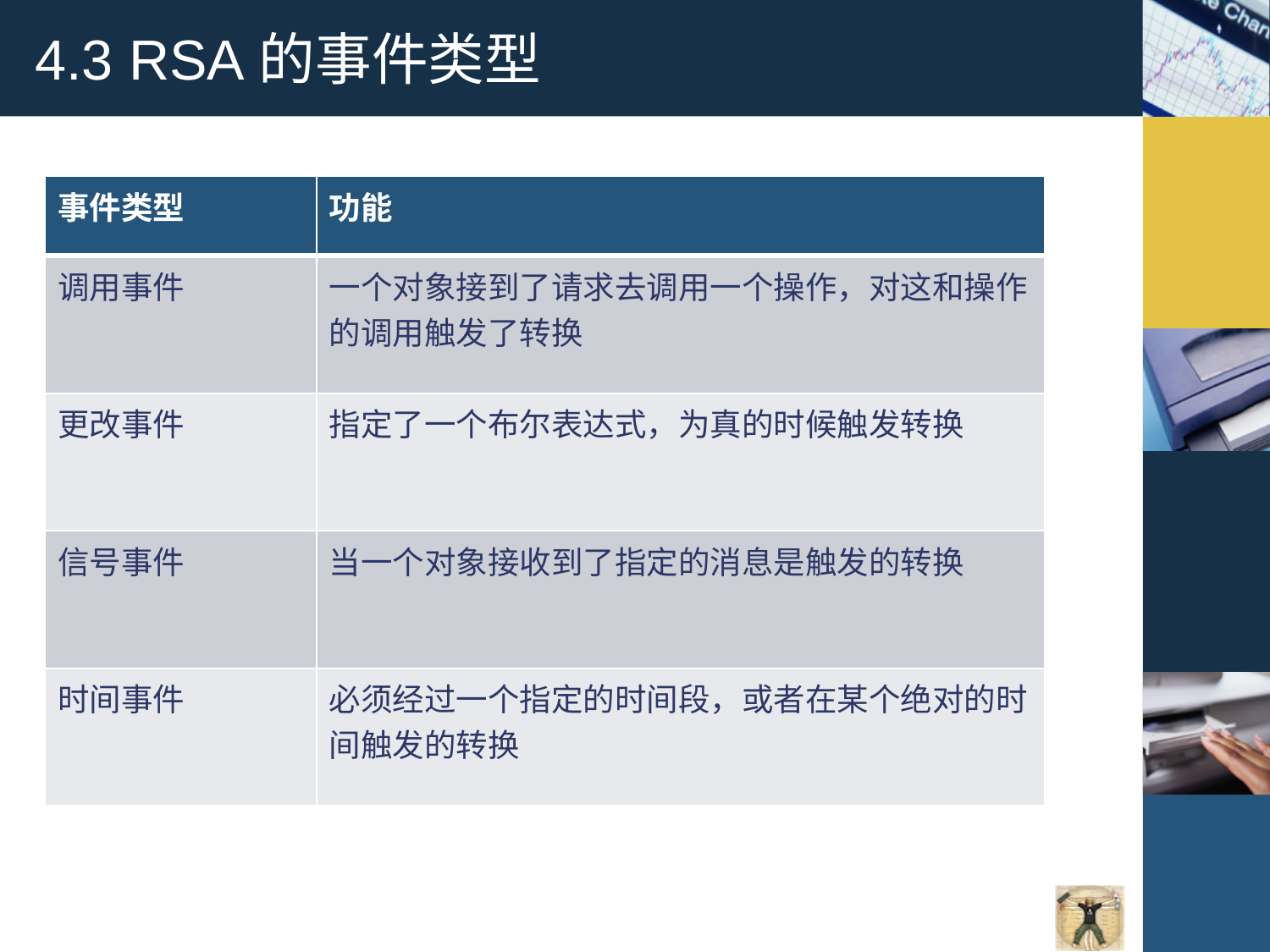

# 4.3 RSA的事件类型
| 事件类型 | 功能 |
| --- | --- |
| 调用事件 | 一个对象接到了请求去调用一个操作，对这和操作的调用触发了转换 |
| 更改事件 | 指定了一个布尔表达式，为真的时候触发转换 |
| 信号事件 | 当一个对象接收到了指定的消息是触发的转换 |
| 时间事件 | 必须经过一个指定的时间段，或者在某个绝对的时间触发的转换 |